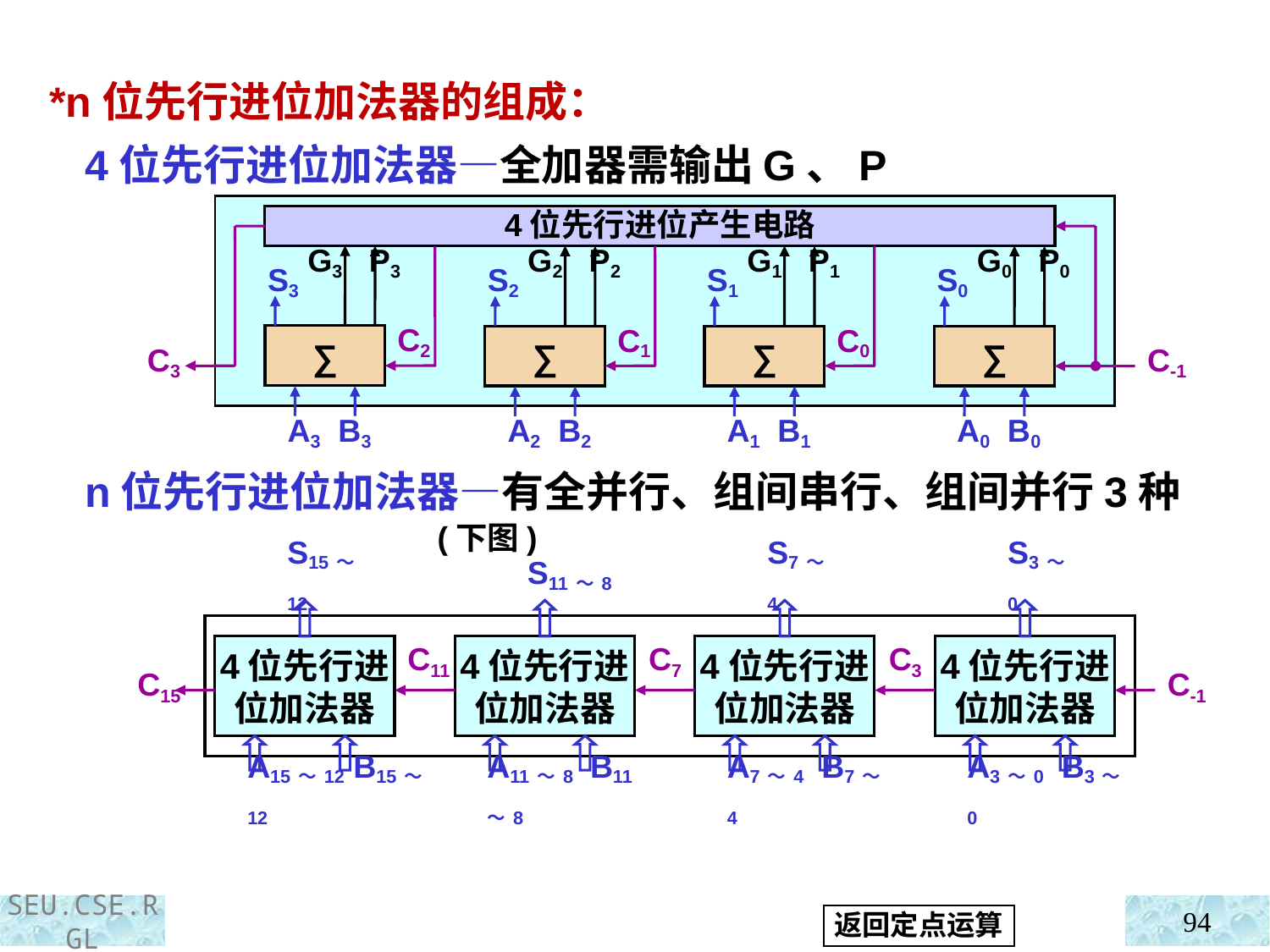

*n位先行进位加法器的组成：
    4位先行进位加法器—全加器需输出G、P

4位先行进位产生电路

G3   P3
G2   P2
G1   P1
G0   P0

S3
S2
S1
S0

∑
C2
∑
C1
∑
C0
∑
C3
C-1

A3  B3
A2  B2
A1  B1
A0  B0
    n位先行进位加法器—有全并行、组间串行、组间并行3种
                                             (下图)
S15～12
S11～8
S7～4
S3～0

4位先行进位加法器
4位先行进位加法器
4位先行进位加法器
4位先行进位加法器
C11
C7
C3
C15
C-1

A15～12 B15～12
A11～8  B11～8
A7～4  B7～4
A3～0  B3～0
94
返回定点运算